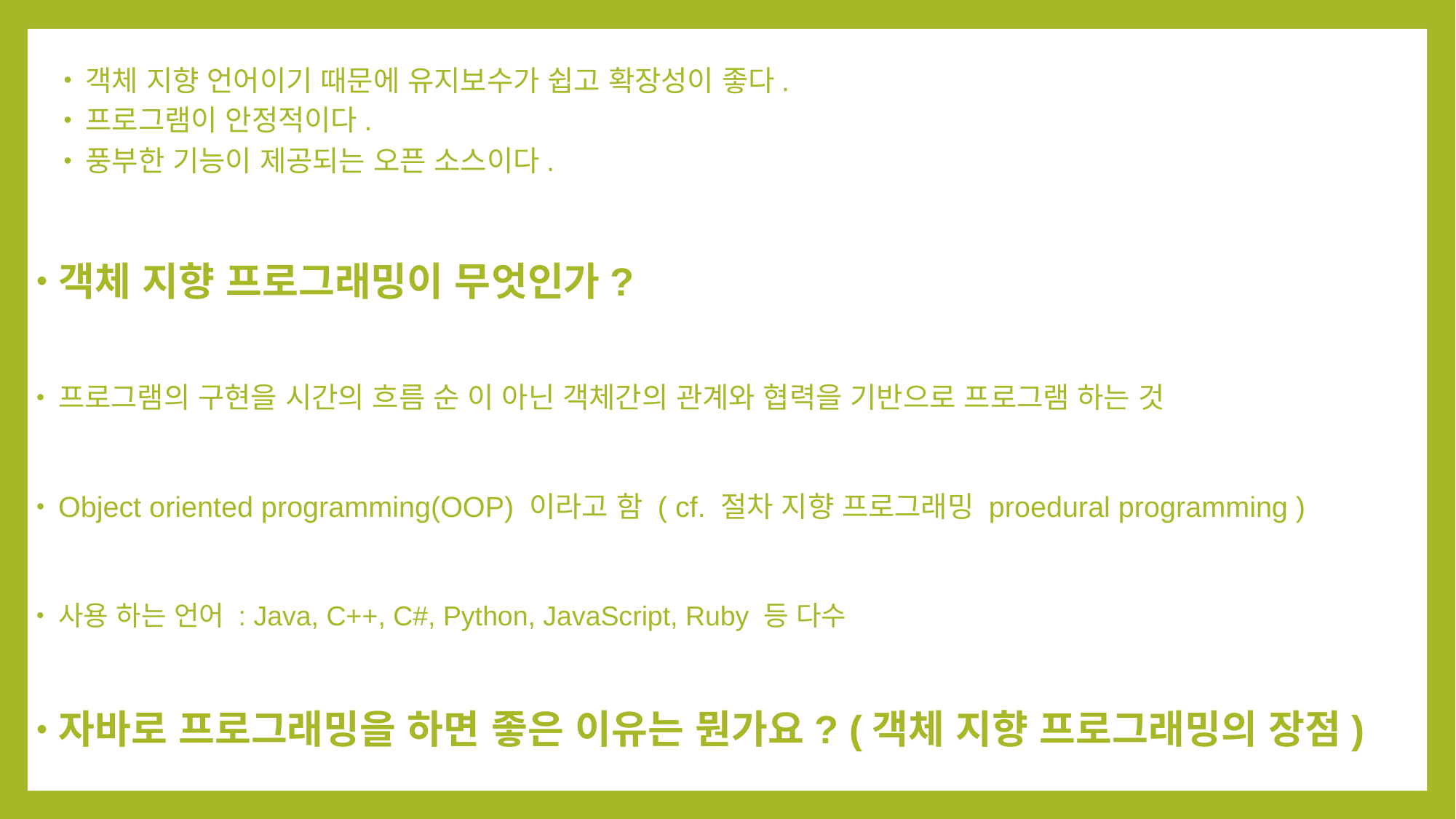

객체 지향 언어이기 때문에 유지보수가 쉽고 확장성이 좋다.
프로그램이 안정적이다.
풍부한 기능이 제공되는 오픈 소스이다.

객체 지향 프로그래밍이 무엇인가?

프로그램의 구현을 시간의 흐름 순 이 아닌 객체간의 관계와 협력을 기반으로 프로그램 하는 것

Object oriented programming(OOP) 이라고 함 ( cf. 절차 지향 프로그래밍 proedural programming )

사용 하는 언어 : Java, C++, C#, Python, JavaScript, Ruby 등 다수

자바로 프로그래밍을 하면 좋은 이유는 뭔가요? (객체 지향 프로그래밍의 장점)